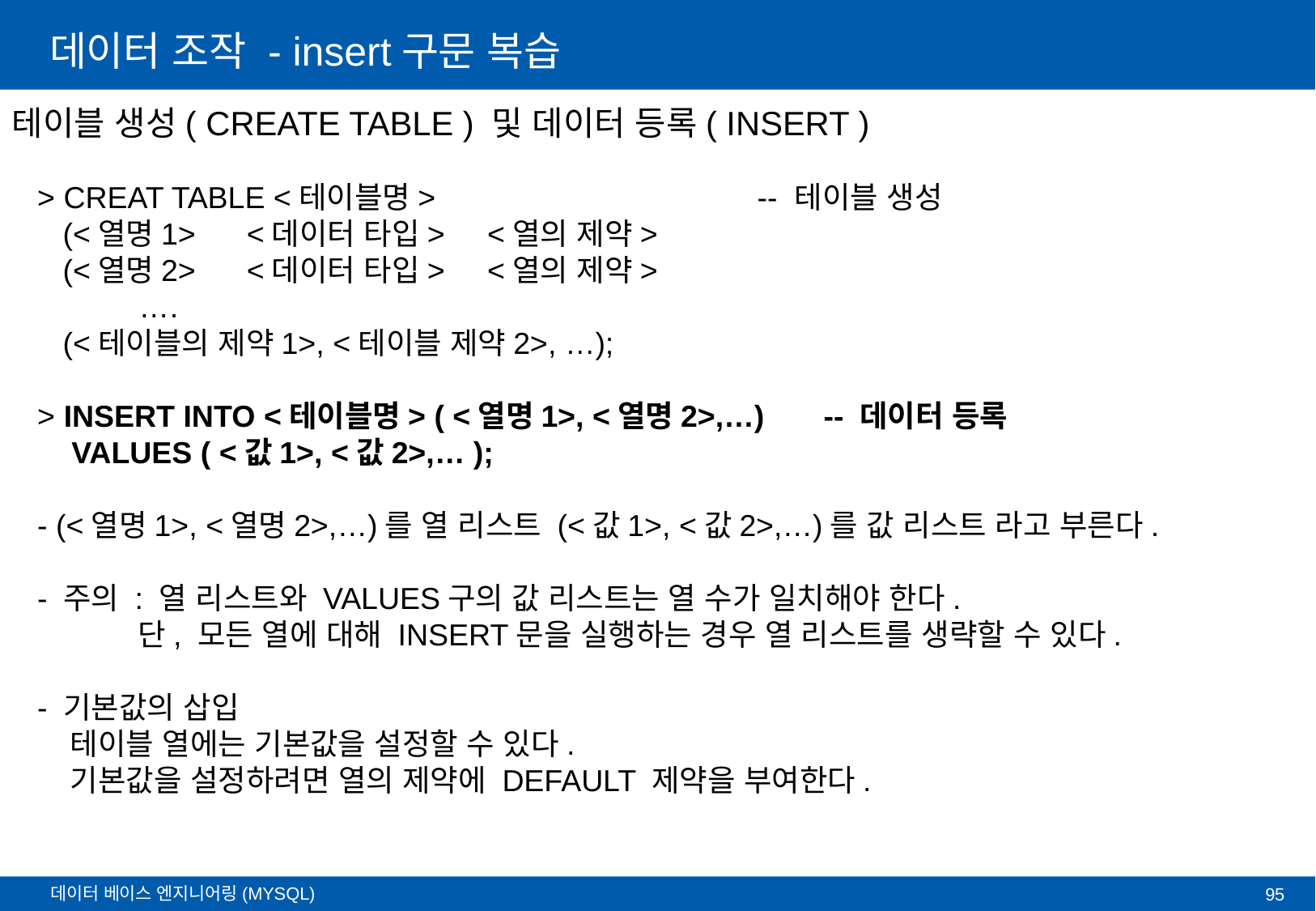

# 데이터 조작 - insert구문 복습
테이블 생성( CREATE TABLE ) 및 데이터 등록( INSERT )

   > CREAT TABLE <테이블명>                                      -- 테이블 생성
      (<열명1>      <데이터 타입>     <열의 제약>
      (<열명2>      <데이터 타입>     <열의 제약>
               ….
      (<테이블의 제약1>, <테이블 제약2>, …);

   > INSERT INTO <테이블명> ( <열명1>, <열명2>,…)       -- 데이터 등록
       VALUES ( <값1>, <값2>,… );

   - (<열명1>, <열명2>,…)를 열 리스트 (<값1>, <값2>,…)를 값 리스트 라고 부른다.

   - 주의 : 열 리스트와 VALUES구의 값 리스트는 열 수가 일치해야 한다.
              단, 모든 열에 대해 INSERT문을 실행하는 경우 열 리스트를 생략할 수 있다.

   - 기본값의 삽입
      테이블 열에는 기본값을 설정할 수 있다.
      기본값을 설정하려면 열의 제약에 DEFAULT 제약을 부여한다.
95